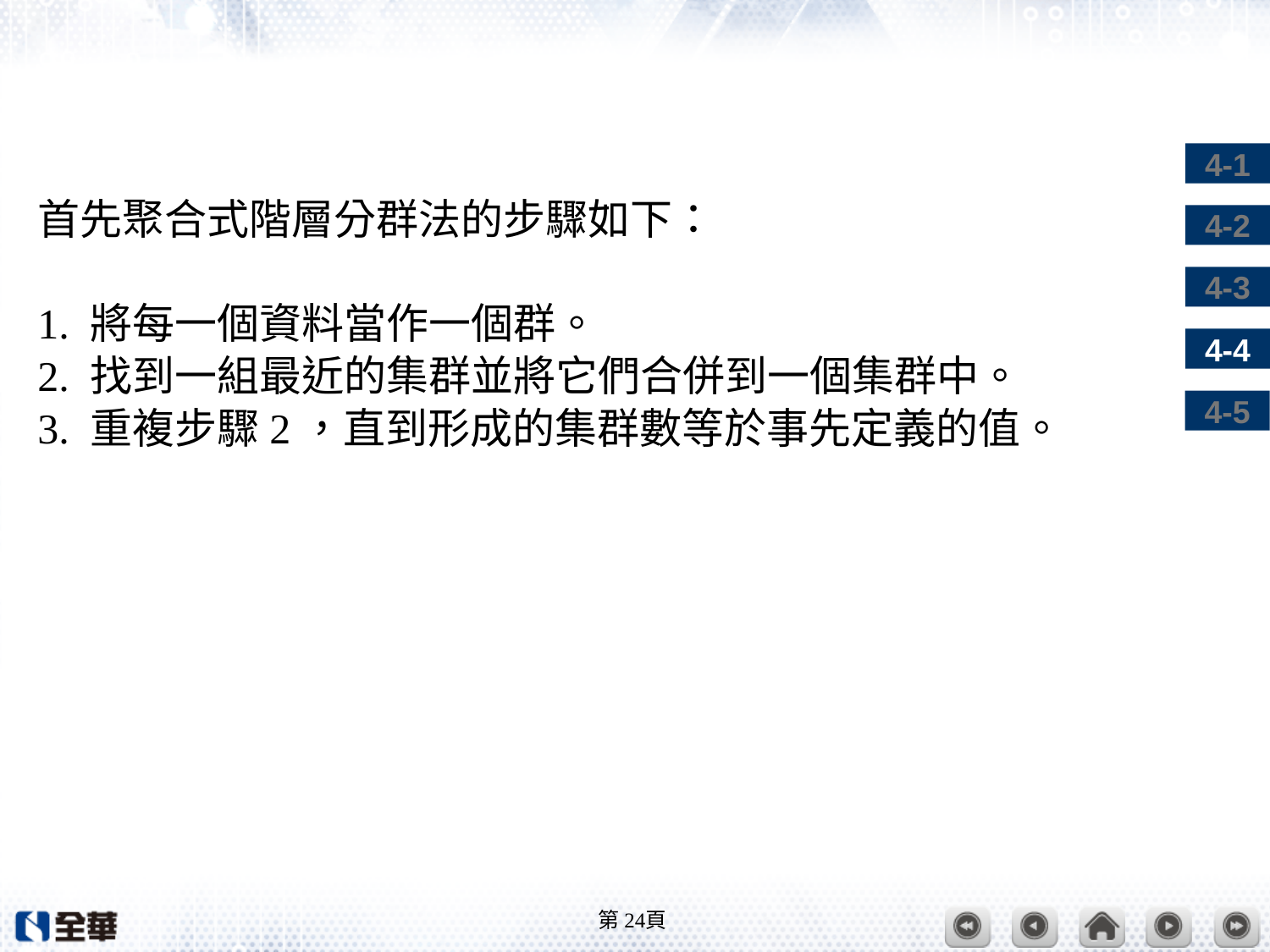

#
首先聚合式階層分群法的步驟如下：

1. 將每一個資料當作一個群。
2. 找到一組最近的集群並將它們合併到一個集群中。
3. 重複步驟2，直到形成的集群數等於事先定義的值。